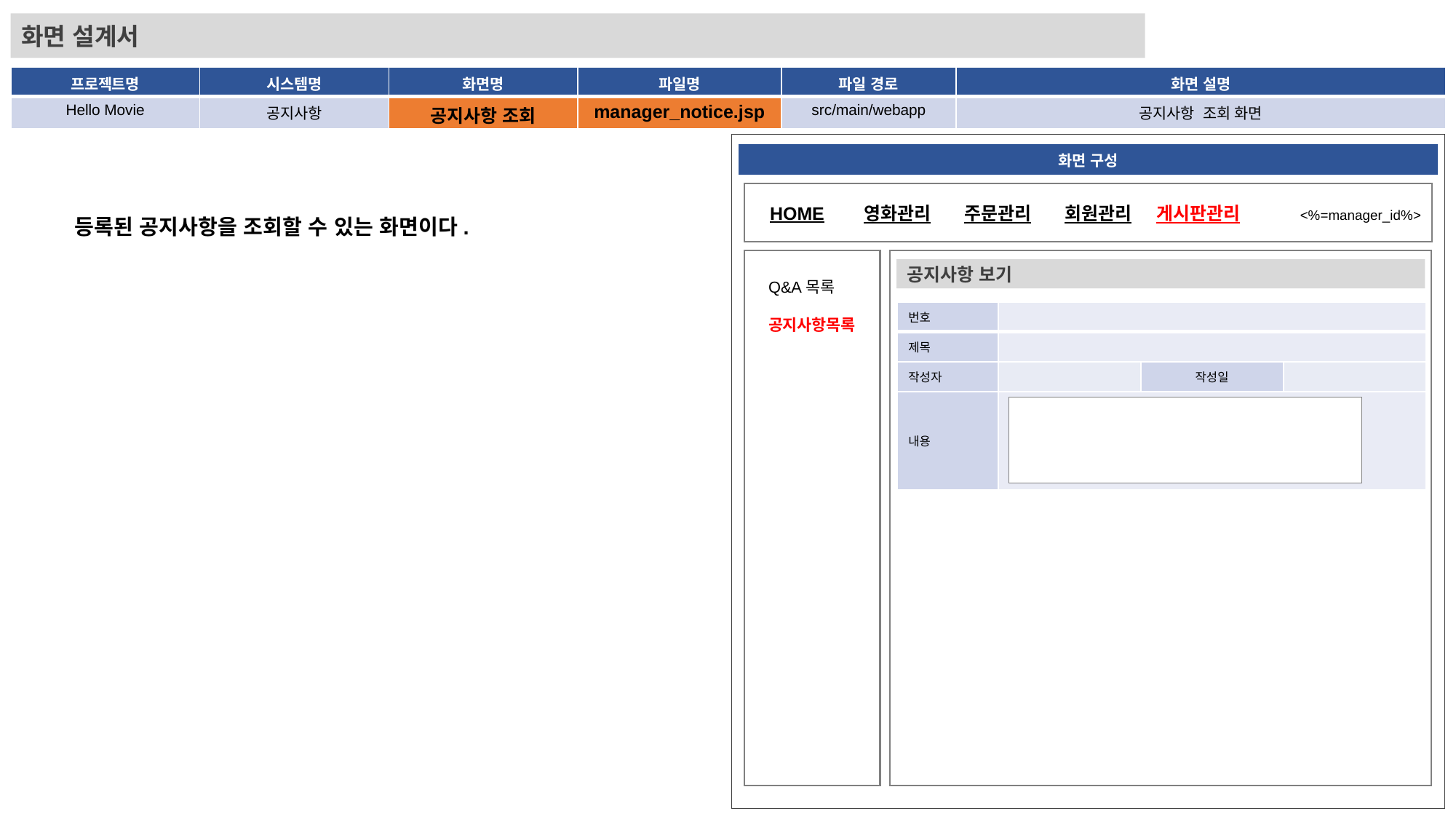

화면 설계서
| 프로젝트명 | 시스템명 | 화면명 | 파일명 | 파일 경로 | 화면 설명 |
| --- | --- | --- | --- | --- | --- |
| Hello Movie | 공지사항 | 공지사항 조회 | manager\_notice.jsp | src/main/webapp | 공지사항 조회 화면 |

| 화면 구성 |
| --- |

HOME
영화관리
주문관리
회원관리
게시판관리
<%=manager_id%>
등록된 공지사항을 조회할 수 있는 화면이다.

공지사항 보기
Q&A목록

공지사항목록

| 번호 |  |  |  |
| --- | --- | --- | --- |
| 제목 |  |  |  |
| 작성자 |  | 작성일 |  |
| 내용 |  |  |  |